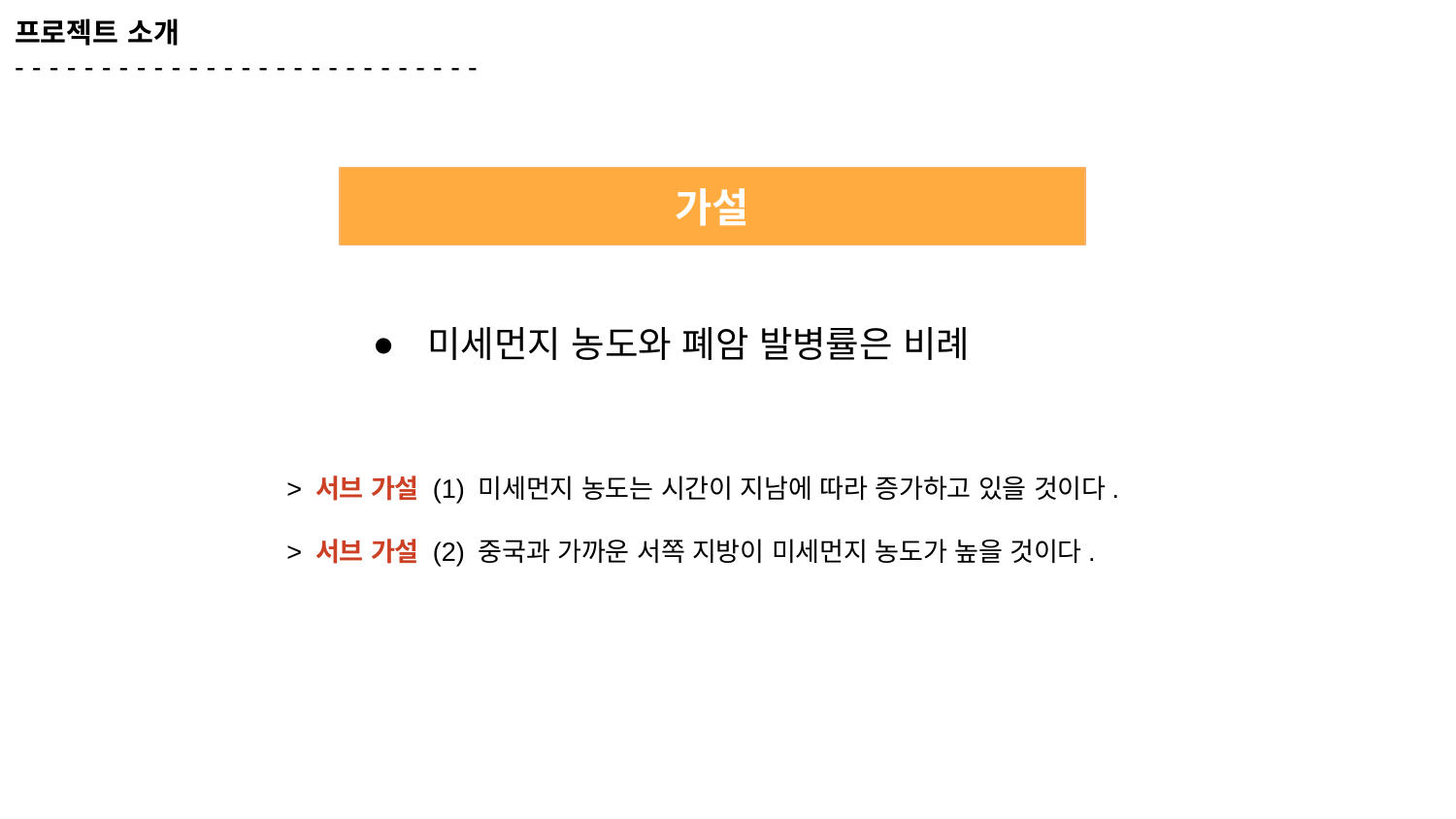

프로젝트 소개
- - - - - - - - - - - - - - - - - - - - - - - - - - -
가설
미세먼지 농도와 폐암 발병률은 비례
> 서브 가설 (1) 미세먼지 농도는 시간이 지남에 따라 증가하고 있을 것이다.

> 서브 가설 (2) 중국과 가까운 서쪽 지방이 미세먼지 농도가 높을 것이다.